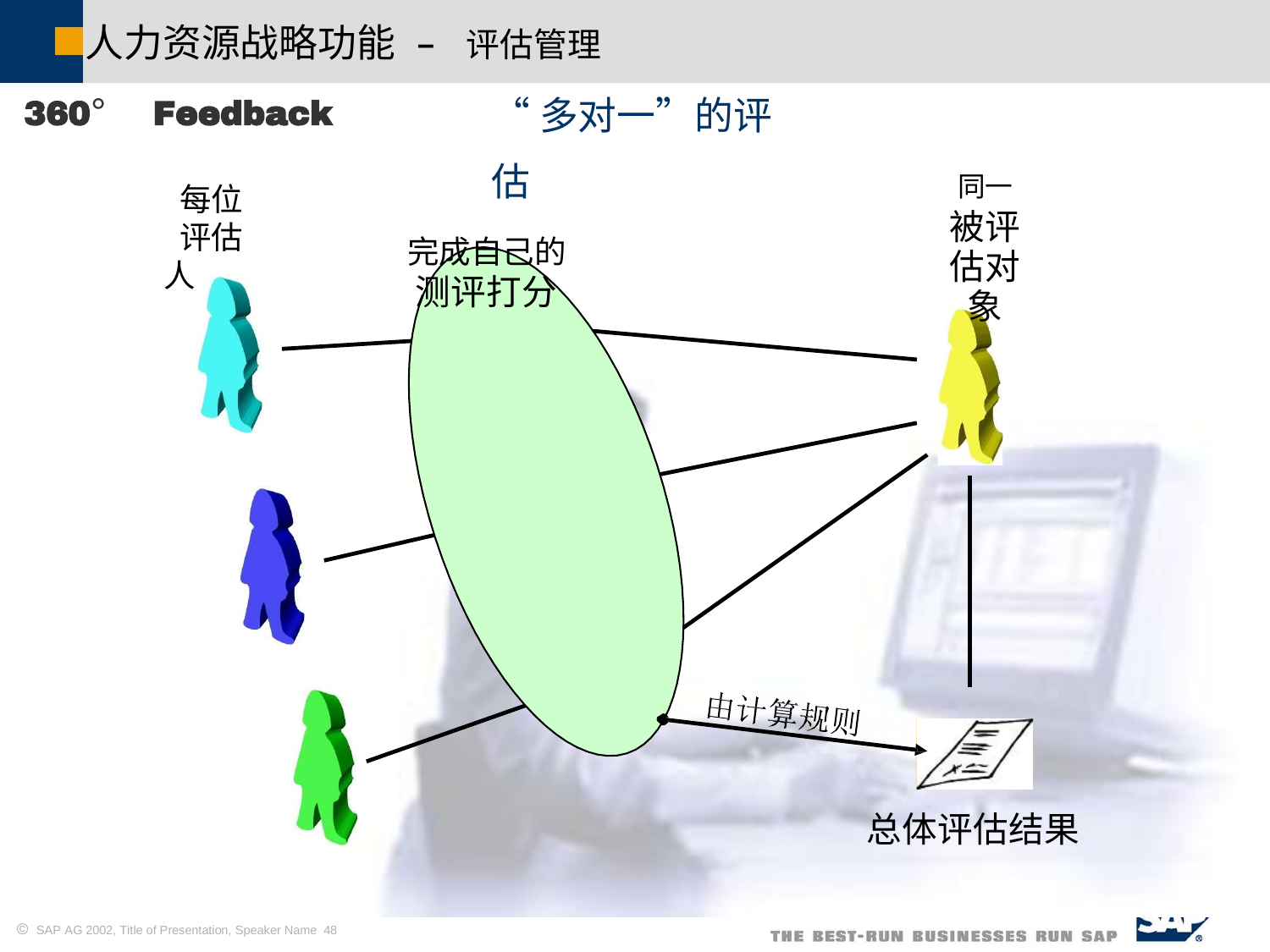

人力资源战略功能
–	评估管理
“多对一”的评估
完成自己的
测评打分
360°
Feedback
每位
评估人
同一
被评估对象

总体评估结果
©  SAP AG 2002, Title of Presentation, Speaker Name  48